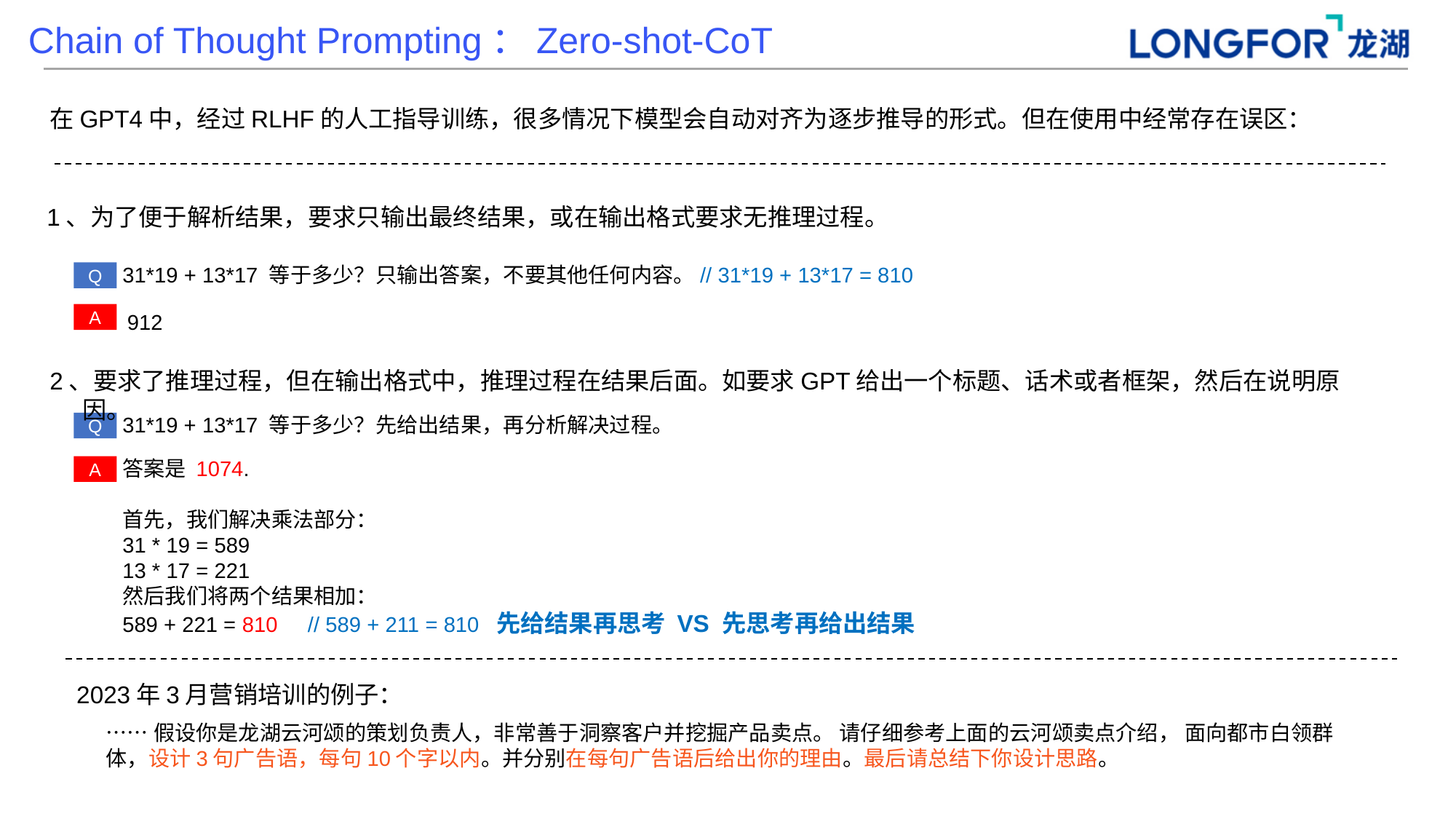

Chain of Thought Prompting：Zero-shot-CoT
在GPT4中，经过RLHF的人工指导训练，很多情况下模型会自动对齐为逐步推导的形式。但在使用中经常存在误区：
1、为了便于解析结果，要求只输出最终结果，或在输出格式要求无推理过程。
31*19 + 13*17 等于多少？只输出答案，不要其他任何内容。// 31*19 + 13*17 = 810
Q
912
A
2、要求了推理过程，但在输出格式中，推理过程在结果后面。如要求GPT给出一个标题、话术或者框架，然后在说明原因。
31*19 + 13*17 等于多少？先给出结果，再分析解决过程。
Q
答案是 1074.

首先，我们解决乘法部分：
31 * 19 = 589
13 * 17 = 221
然后我们将两个结果相加：
589 + 221 = 810     // 589 + 211 = 810  先给结果再思考 VS 先思考再给出结果
A
2023年3月营销培训的例子：

……假设你是龙湖云河颂的策划负责人，非常善于洞察客户并挖掘产品卖点。 请仔细参考上面的云河颂卖点介绍， 面向都市白领群体，设计3句广告语，每句10个字以内。并分别在每句广告语后给出你的理由。最后请总结下你设计思路。